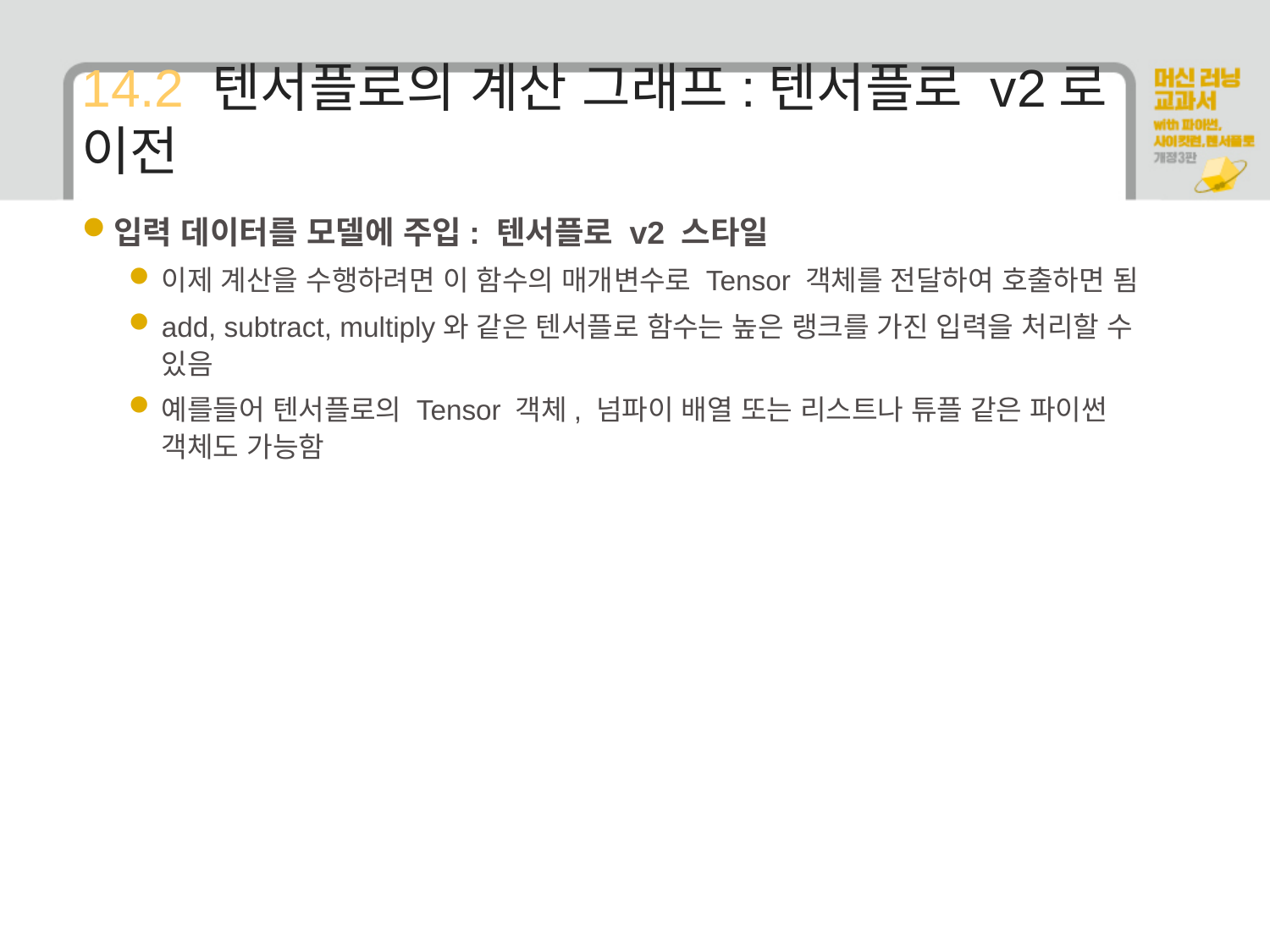

# 14.2 텐서플로의 계산 그래프:텐서플로 v2로 이전
입력 데이터를 모델에 주입: 텐서플로 v2 스타일
이제 계산을 수행하려면 이 함수의 매개변수로 Tensor 객체를 전달하여 호출하면 됨
add, subtract, multiply와 같은 텐서플로 함수는 높은 랭크를 가진 입력을 처리할 수 있음
예를들어 텐서플로의 Tensor 객체, 넘파이 배열 또는 리스트나 튜플 같은 파이썬 객체도 가능함